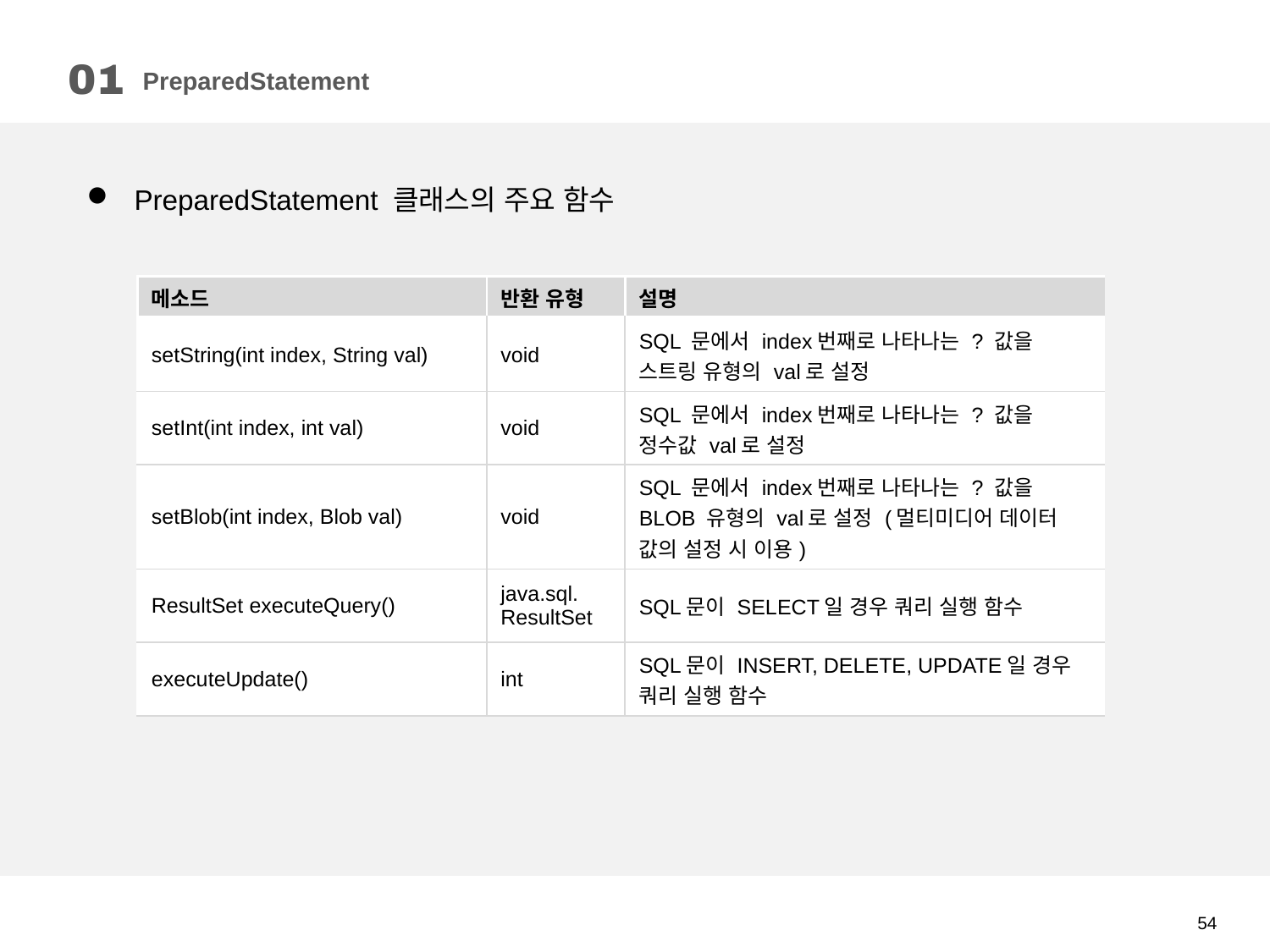

01
PreparedStatement
PreparedStatement 클래스의 주요 함수

| 메소드 | 반환 유형 | 설명 |
| --- | --- | --- |
| setString(int index, String val) | void | SQL 문에서 index번째로 나타나는 ? 값을 스트링 유형의 val로 설정 |
| setInt(int index, int val) | void | SQL 문에서 index번째로 나타나는 ? 값을 정수값 val로 설정 |
| setBlob(int index, Blob val) | void | SQL 문에서 index번째로 나타나는 ? 값을 BLOB 유형의 val로 설정 (멀티미디어 데이터 값의 설정 시 이용) |
| ResultSet executeQuery() | java.sql. ResultSet | SQL문이 SELECT일 경우 쿼리 실행 함수 |
| executeUpdate() | int | SQL문이 INSERT, DELETE, UPDATE일 경우 쿼리 실행 함수 |
54